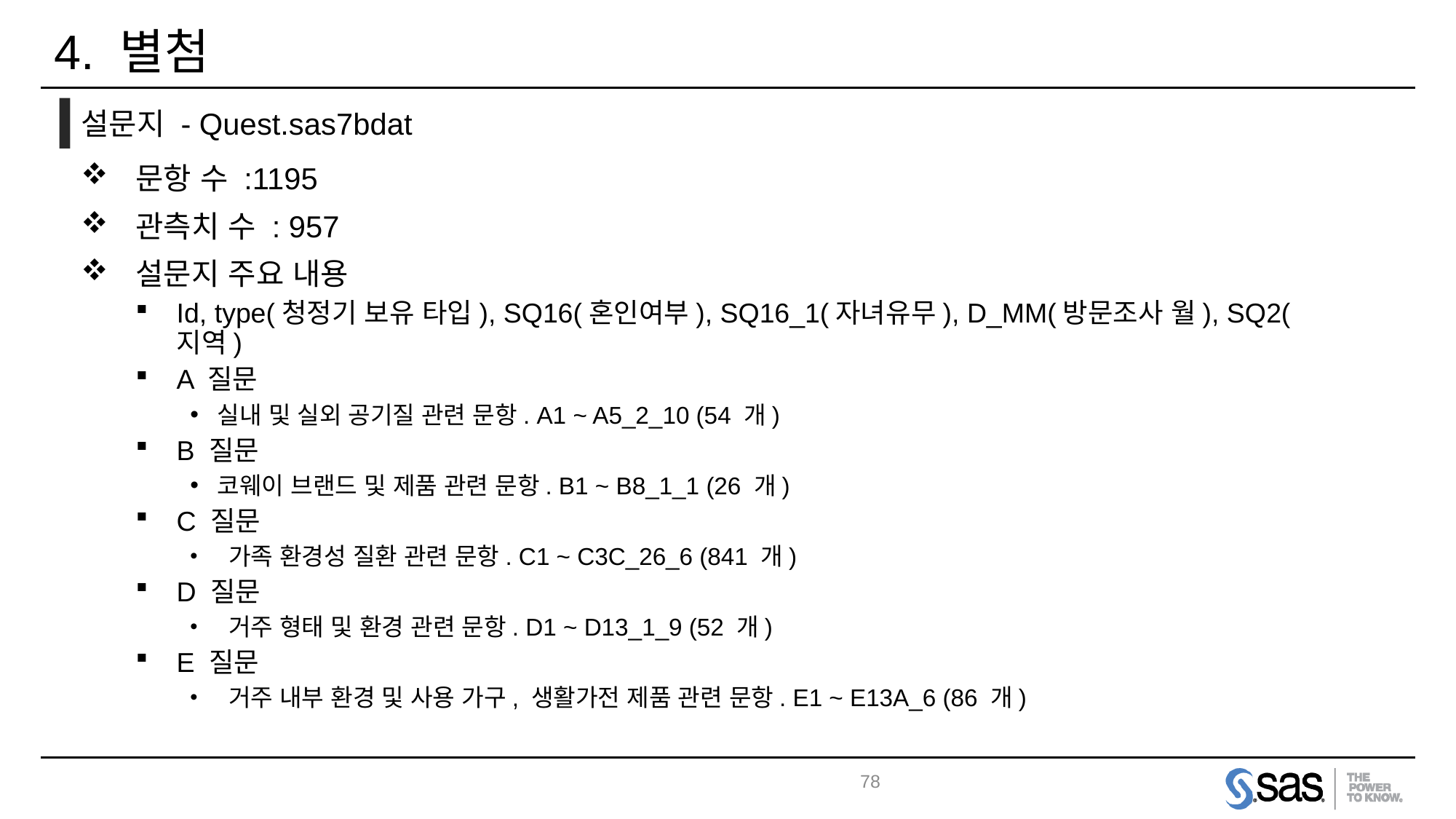

4. 별첨

설문지 - Quest.sas7bdat
문항 수 :1195
관측치 수 : 957
설문지 주요 내용
Id, type(청정기 보유 타입), SQ16(혼인여부), SQ16_1(자녀유무), D_MM(방문조사 월), SQ2(지역)
A 질문
실내 및 실외 공기질 관련 문항. A1 ~ A5_2_10 (54 개)
B 질문
코웨이 브랜드 및 제품 관련 문항. B1 ~ B8_1_1 (26 개)
C 질문
 가족 환경성 질환 관련 문항. C1 ~ C3C_26_6 (841 개)
D 질문
 거주 형태 및 환경 관련 문항. D1 ~ D13_1_9 (52 개)
E 질문
 거주 내부 환경 및 사용 가구, 생활가전 제품 관련 문항. E1 ~ E13A_6 (86 개)

78